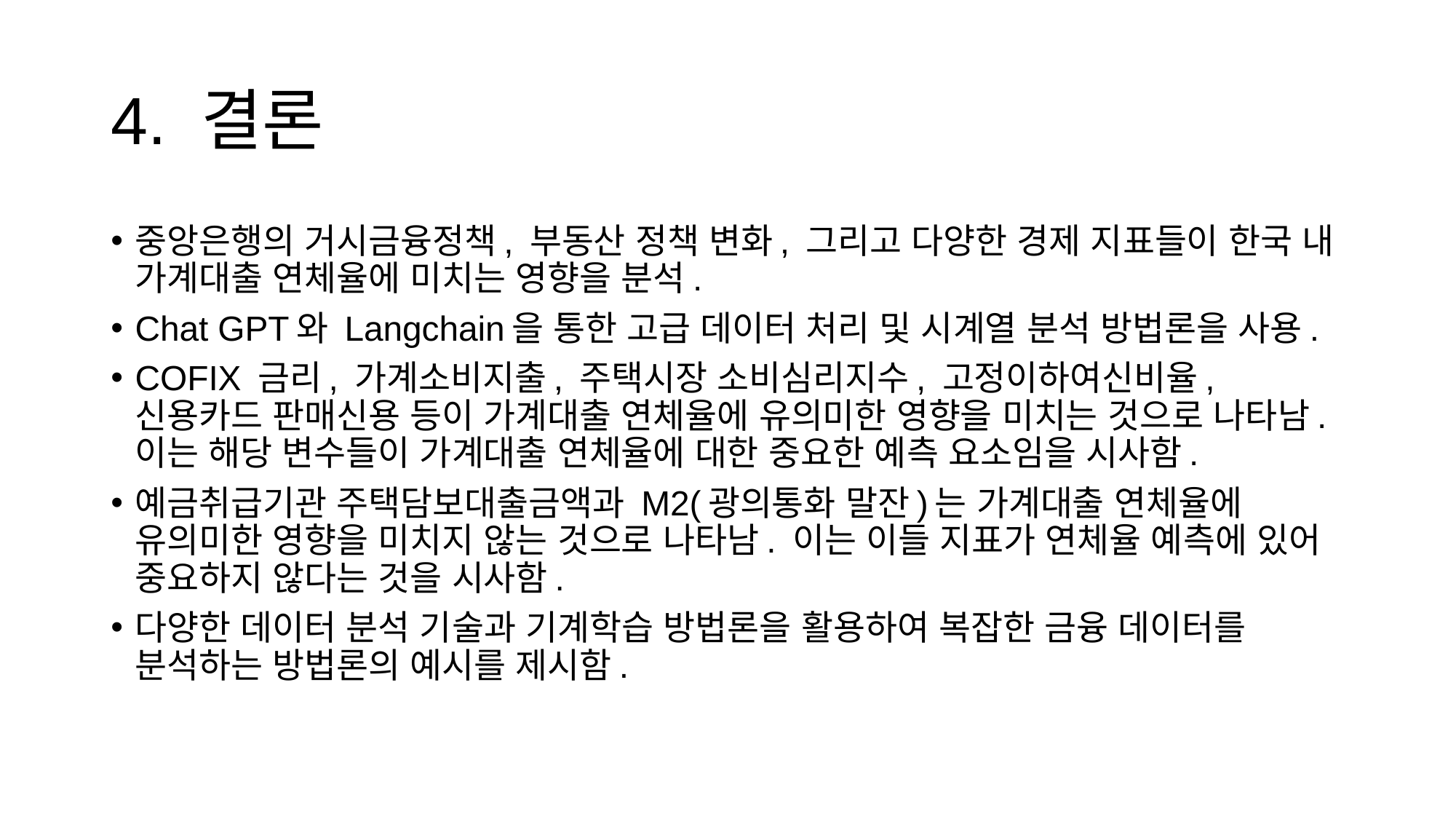

# 4. 결론
중앙은행의 거시금융정책, 부동산 정책 변화, 그리고 다양한 경제 지표들이 한국 내 가계대출 연체율에 미치는 영향을 분석.
Chat GPT와 Langchain을 통한 고급 데이터 처리 및 시계열 분석 방법론을 사용.
COFIX 금리, 가계소비지출, 주택시장 소비심리지수, 고정이하여신비율, 신용카드 판매신용 등이 가계대출 연체율에 유의미한 영향을 미치는 것으로 나타남. 이는 해당 변수들이 가계대출 연체율에 대한 중요한 예측 요소임을 시사함.
예금취급기관 주택담보대출금액과 M2(광의통화 말잔)는 가계대출 연체율에 유의미한 영향을 미치지 않는 것으로 나타남. 이는 이들 지표가 연체율 예측에 있어 중요하지 않다는 것을 시사함.
다양한 데이터 분석 기술과 기계학습 방법론을 활용하여 복잡한 금융 데이터를 분석하는 방법론의 예시를 제시함.